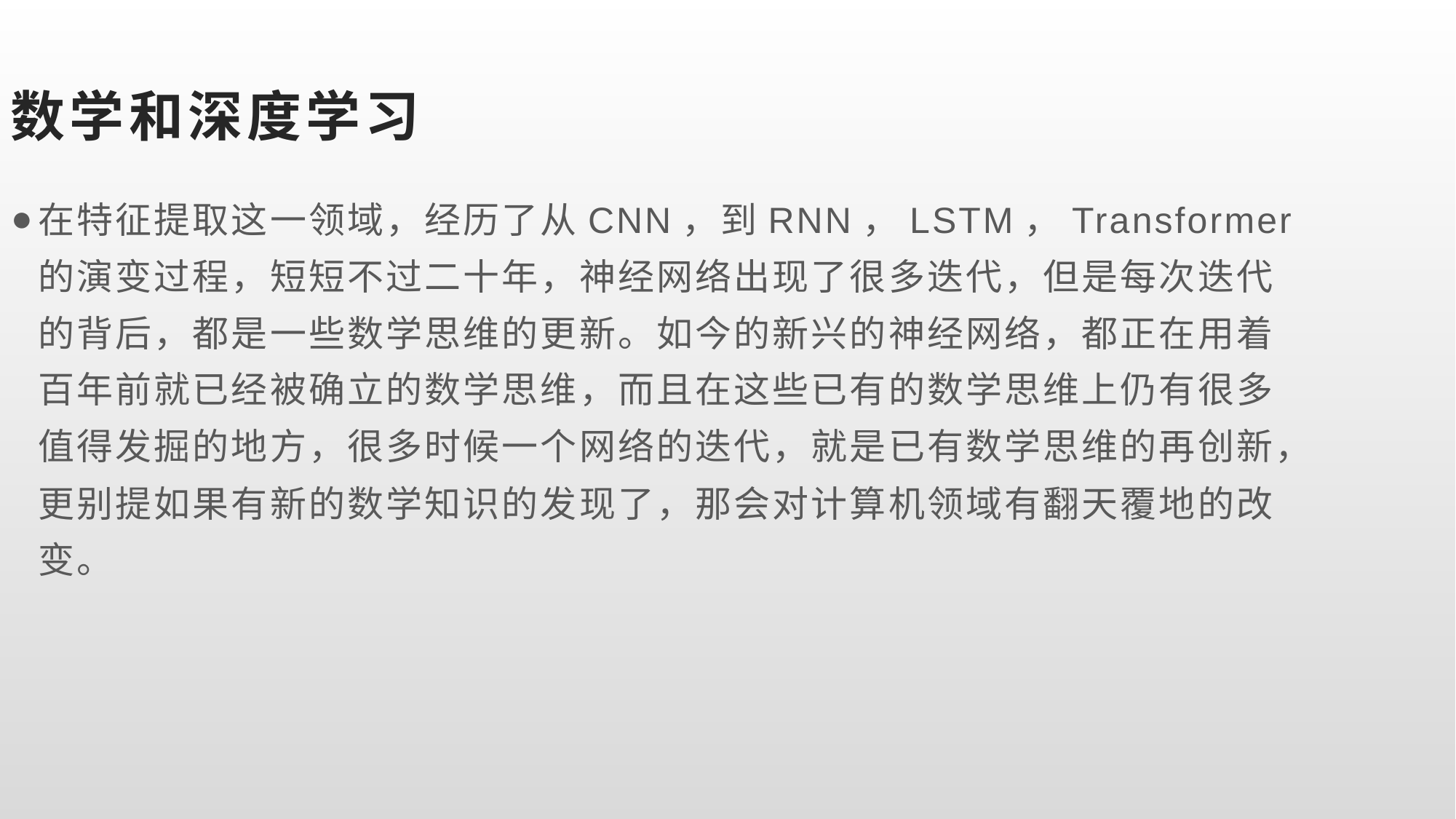

数学和深度学习
在特征提取这一领域，经历了从CNN，到RNN，LSTM，Transformer的演变过程，短短不过二十年，神经网络出现了很多迭代，但是每次迭代的背后，都是一些数学思维的更新。如今的新兴的神经网络，都正在用着百年前就已经被确立的数学思维，而且在这些已有的数学思维上仍有很多值得发掘的地方，很多时候一个网络的迭代，就是已有数学思维的再创新，更别提如果有新的数学知识的发现了，那会对计算机领域有翻天覆地的改变。